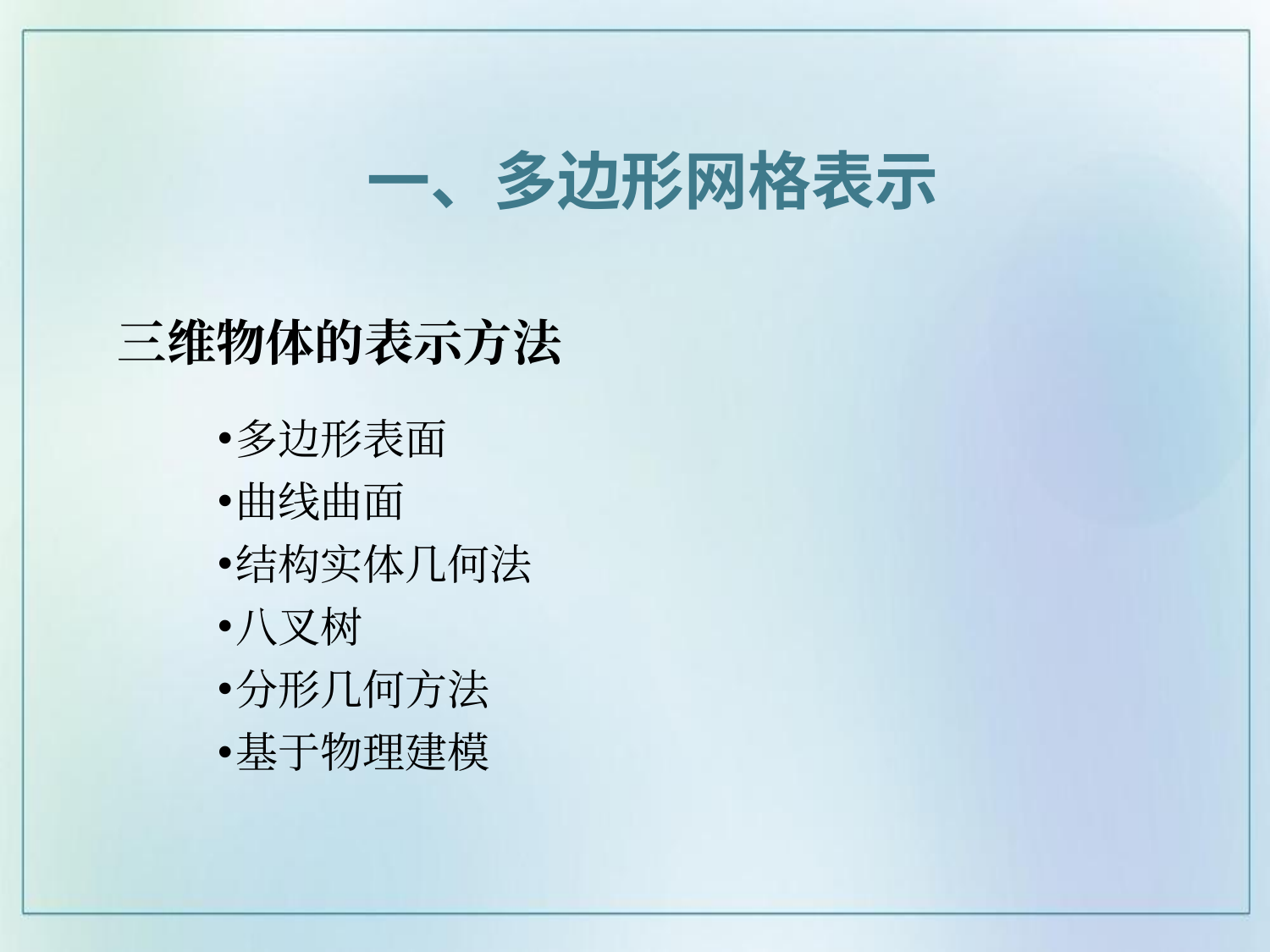

一、多边形网格表示
# 三维物体的表示方法
多边形表面
曲线曲面
结构实体几何法
八叉树
分形几何方法
基于物理建模